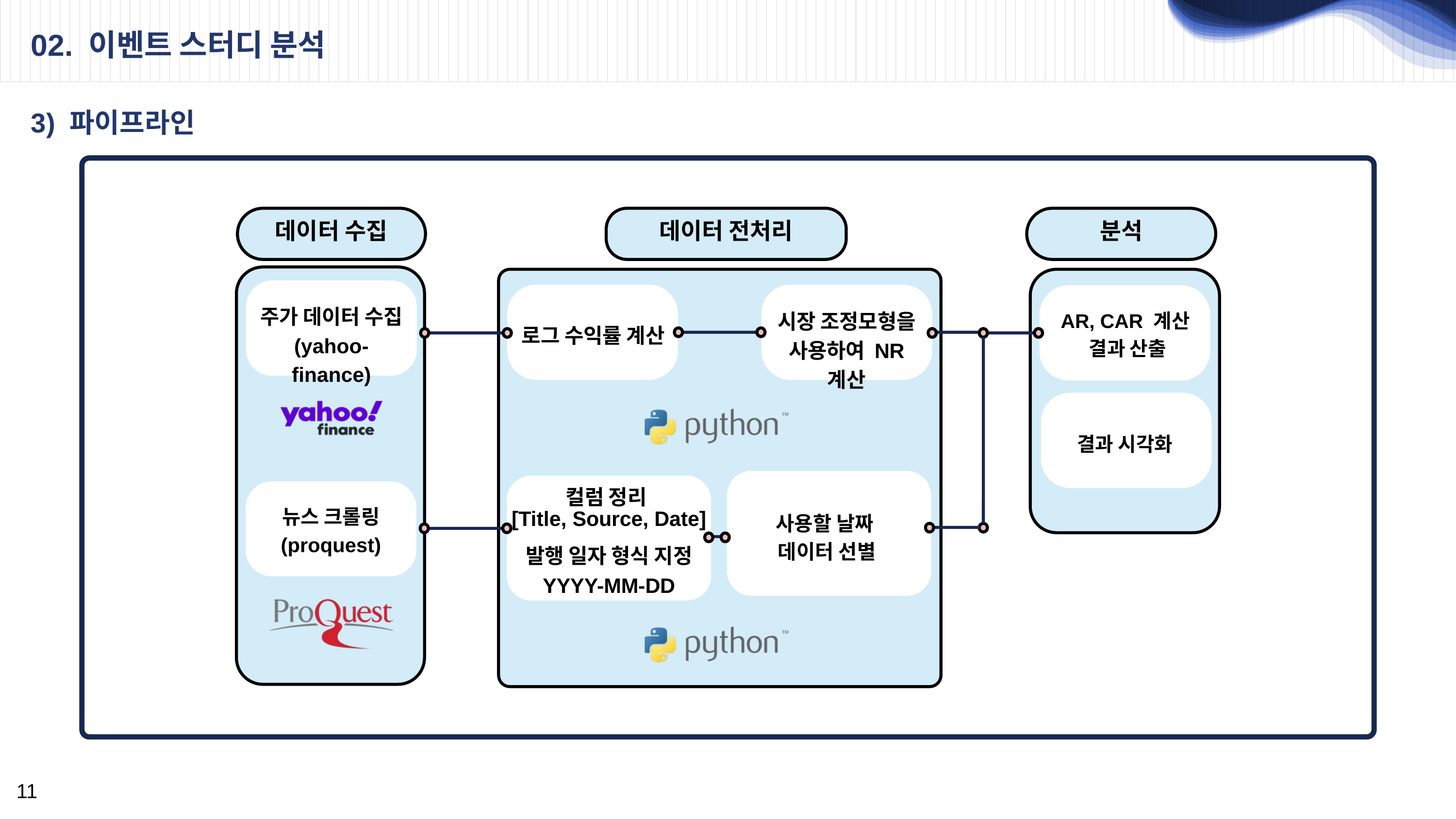

02. 이벤트 스터디 분석
3) 파이프라인

데이터 수집

데이터 전처리

분석

주가 데이터 수집
(yahoo-finance)

시장 조정모형을
사용하여 NR 계산
AR, CAR 계산
결과 산출
로그 수익률 계산

결과 시각화

컬럼 정리

뉴스 크롤링
(proquest)
[Title, Source, Date]
사용할 날짜
데이터 선별

발행 일자 형식 지정
YYYY-MM-DD

11